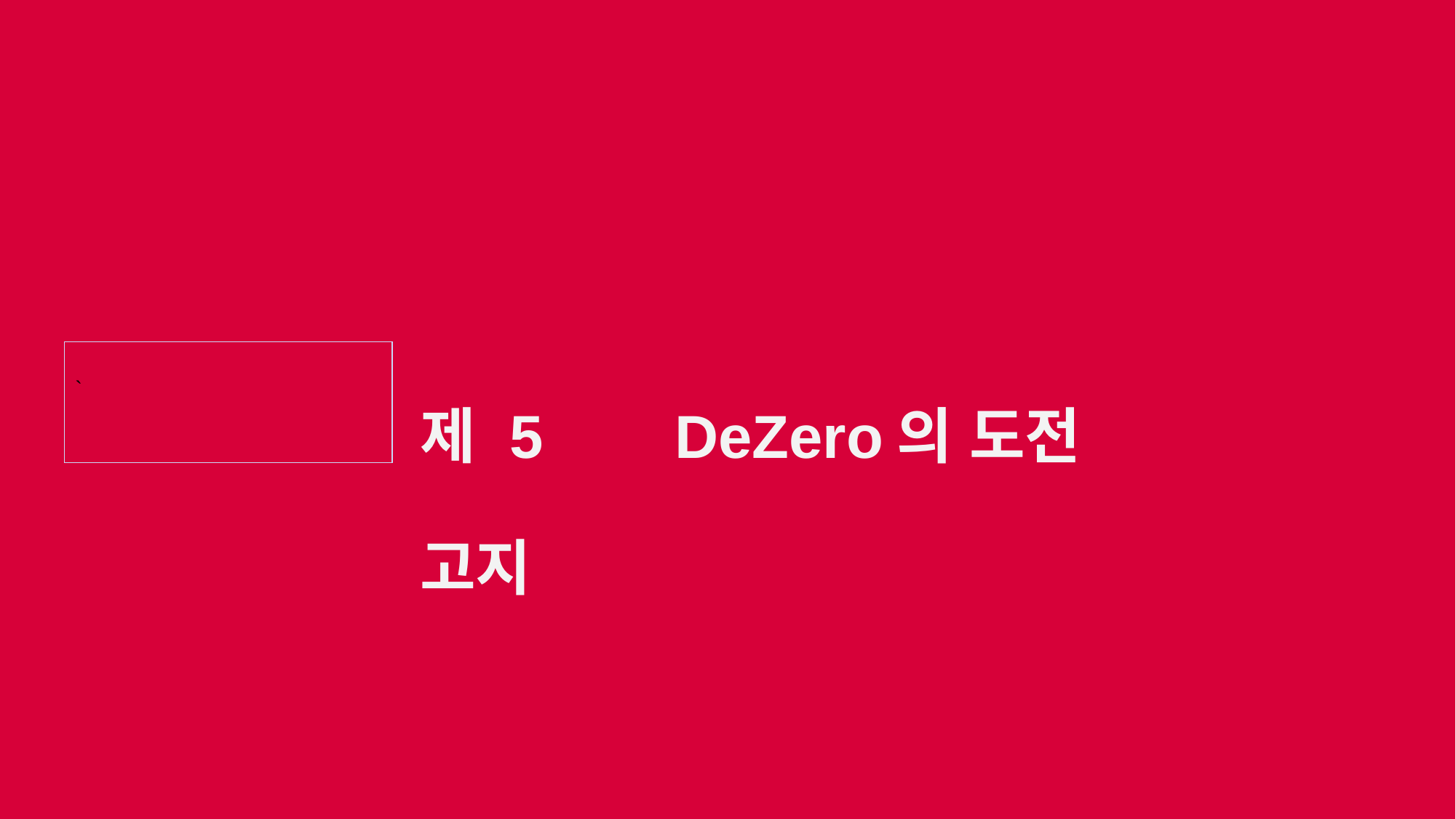

| 제 5고지 | DeZero의 도전 |
| --- | --- |
| ` |
| --- |